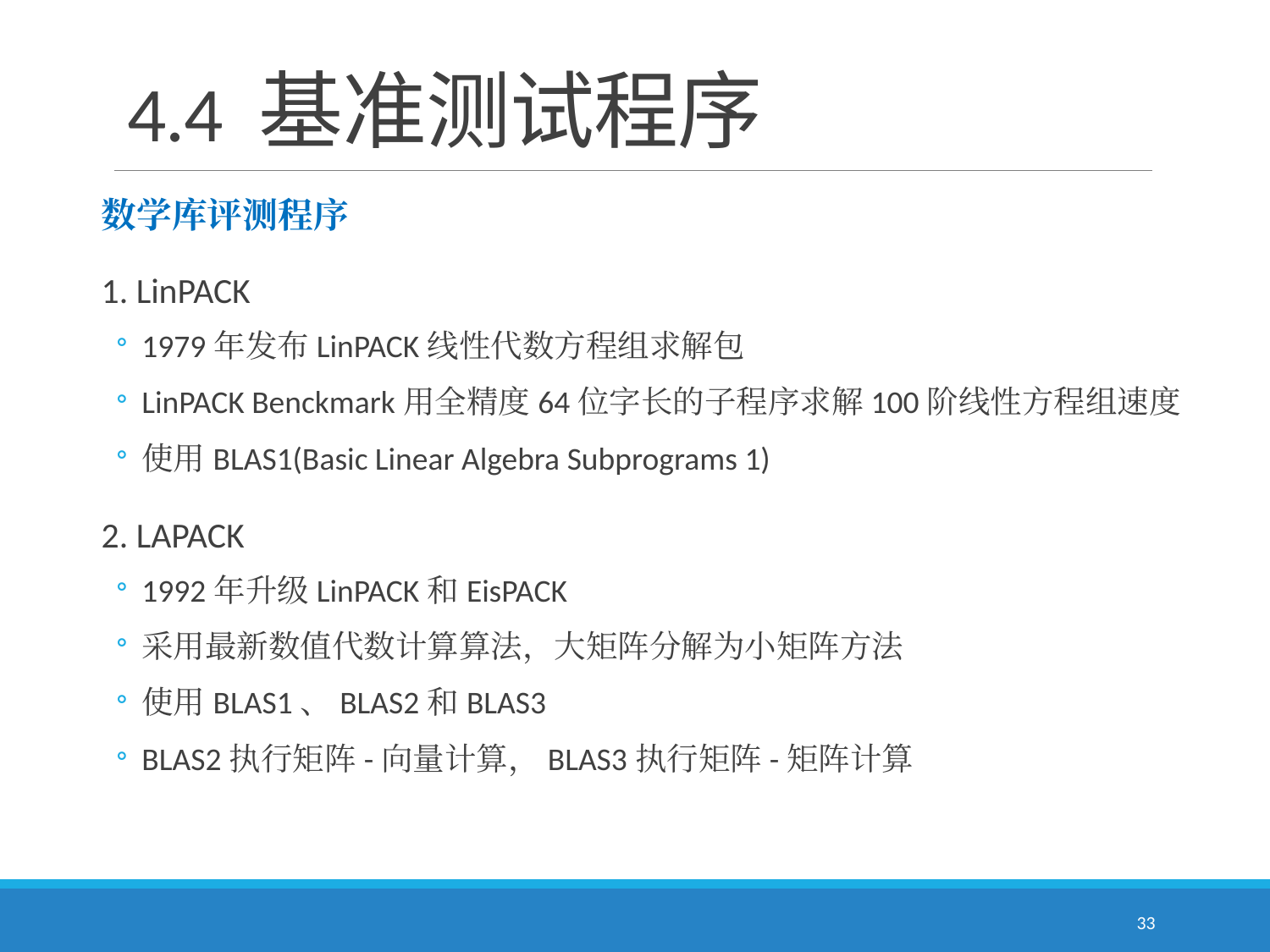

# 4.4 基准测试程序
数学库评测程序
1. LinPACK
1979年发布LinPACK线性代数方程组求解包
LinPACK Benckmark用全精度64位字长的子程序求解100阶线性方程组速度
使用BLAS1(Basic Linear Algebra Subprograms 1)
2. LAPACK
1992年升级LinPACK和EisPACK
采用最新数值代数计算算法，大矩阵分解为小矩阵方法
使用BLAS1、BLAS2和BLAS3
BLAS2执行矩阵-向量计算，BLAS3执行矩阵-矩阵计算

33